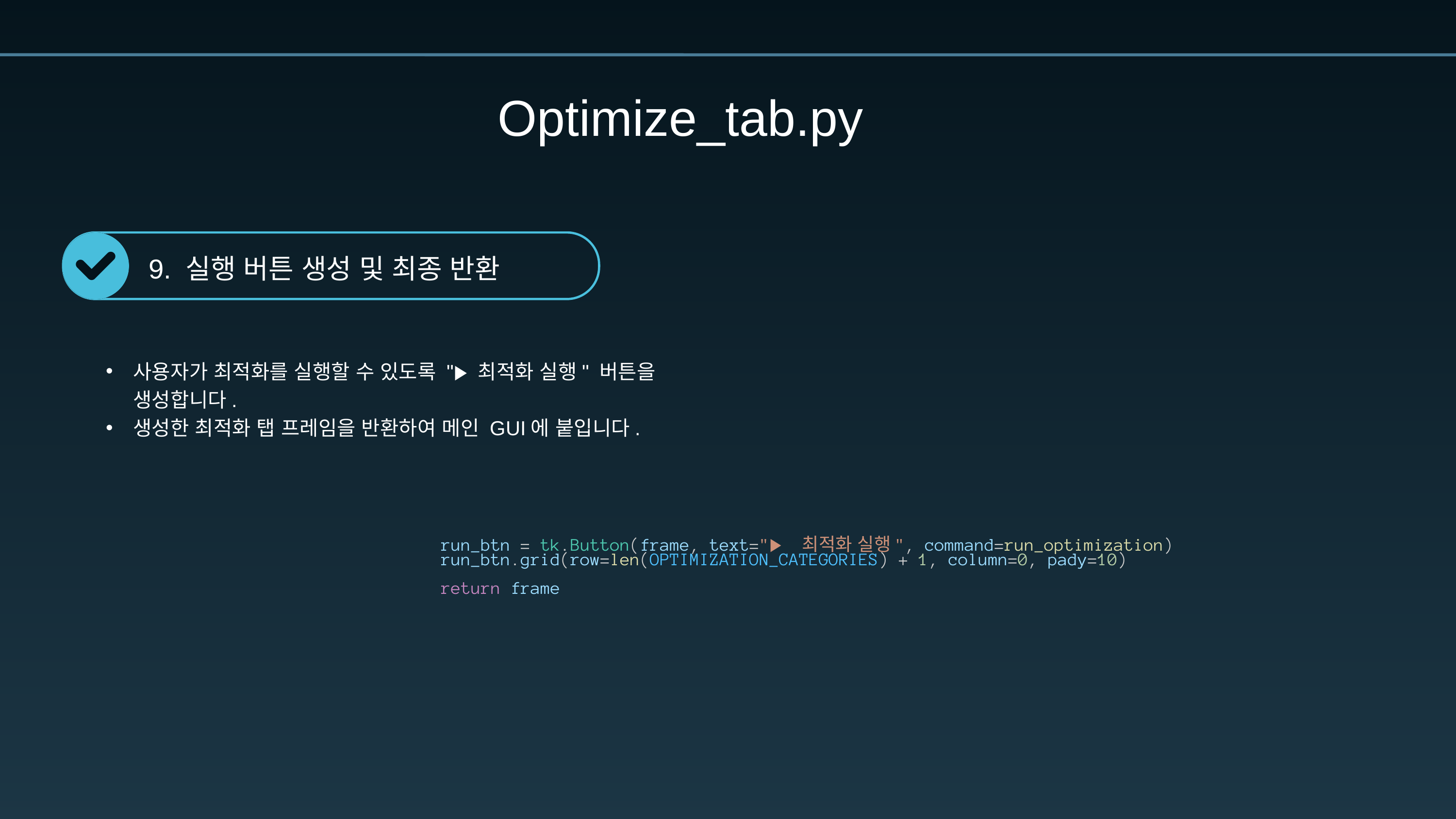

Optimize_tab.py

9. 실행 버튼 생성 및 최종 반환
사용자가 최적화를 실행할 수 있도록 "▶ 최적화 실행" 버튼을 생성합니다.
생성한 최적화 탭 프레임을 반환하여 메인 GUI에 붙입니다.
    run_btn = tk.Button(frame, text="▶ 최적화 실행", command=run_optimization)
    run_btn.grid(row=len(OPTIMIZATION_CATEGORIES) + 1, column=0, pady=10)
    return frame